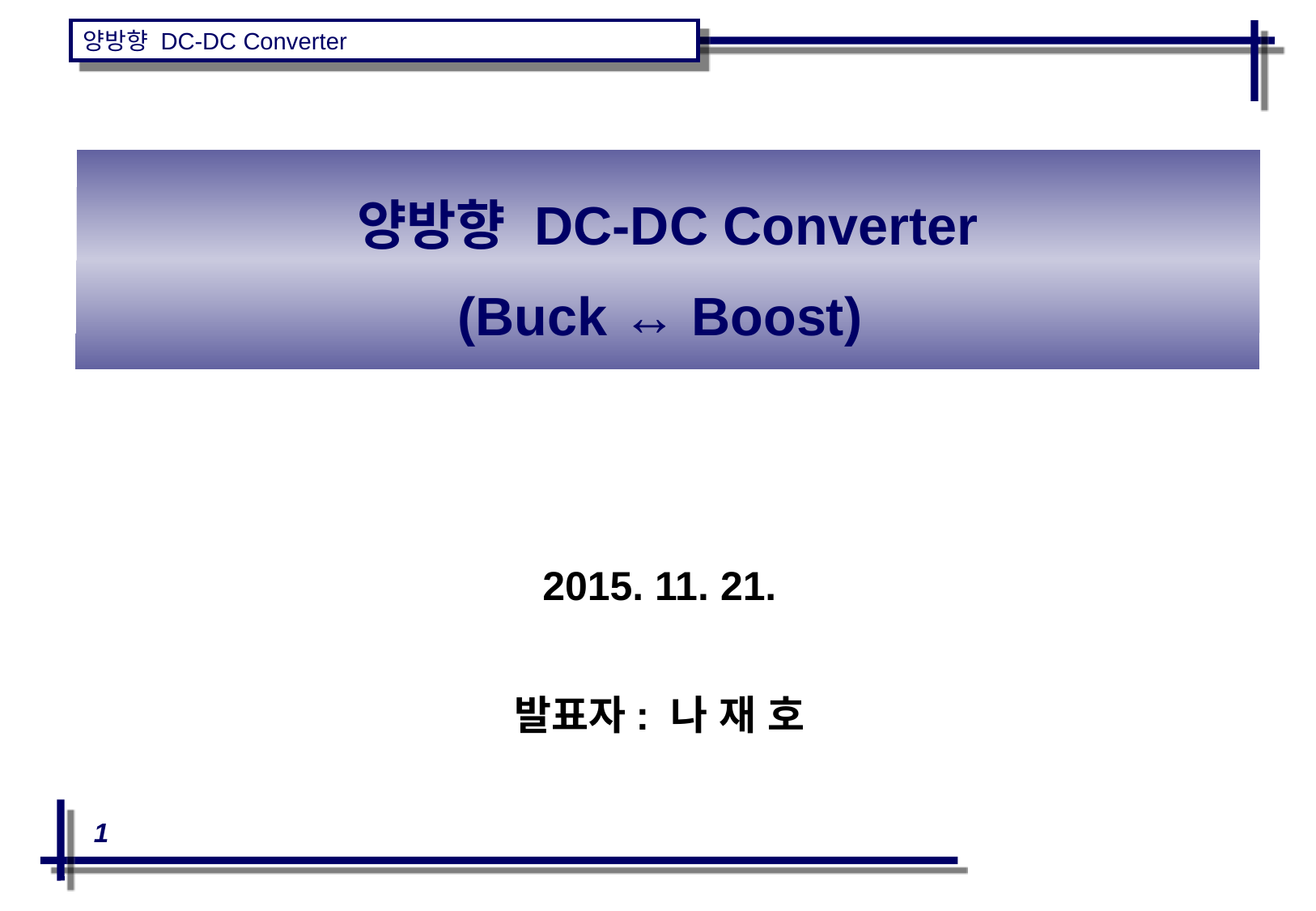

양방향 DC-DC Converter
(Buck ↔ Boost)
2015. 11. 21.

발표자: 나 재 호
1